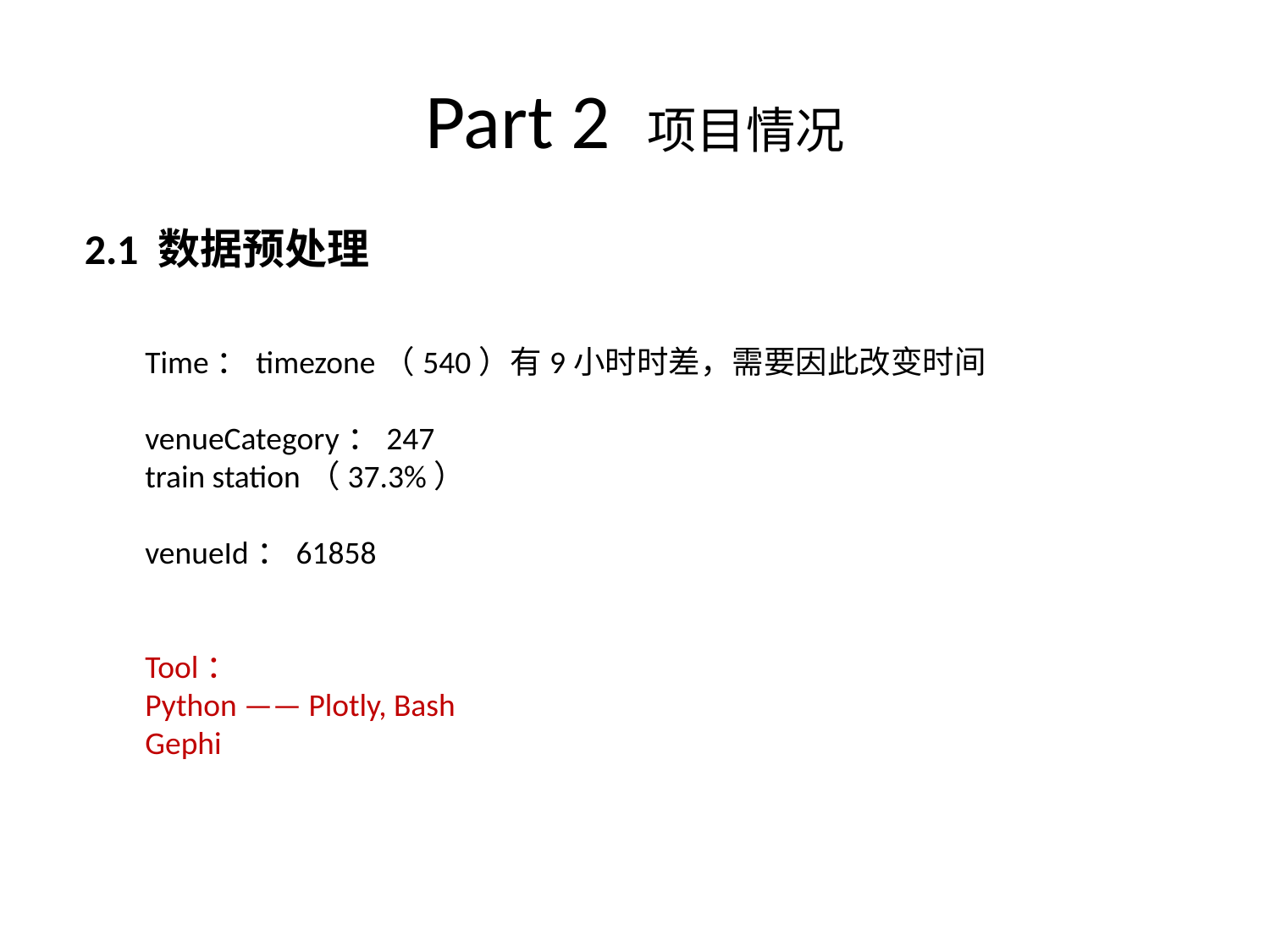

# Part 2 项目情况
2.1 数据预处理
Time：timezone（540）有9小时时差，需要因此改变时间

venueCategory：247
train station（37.3%）

venueId：61858

Tool：
Python —— Plotly, Bash
Gephi